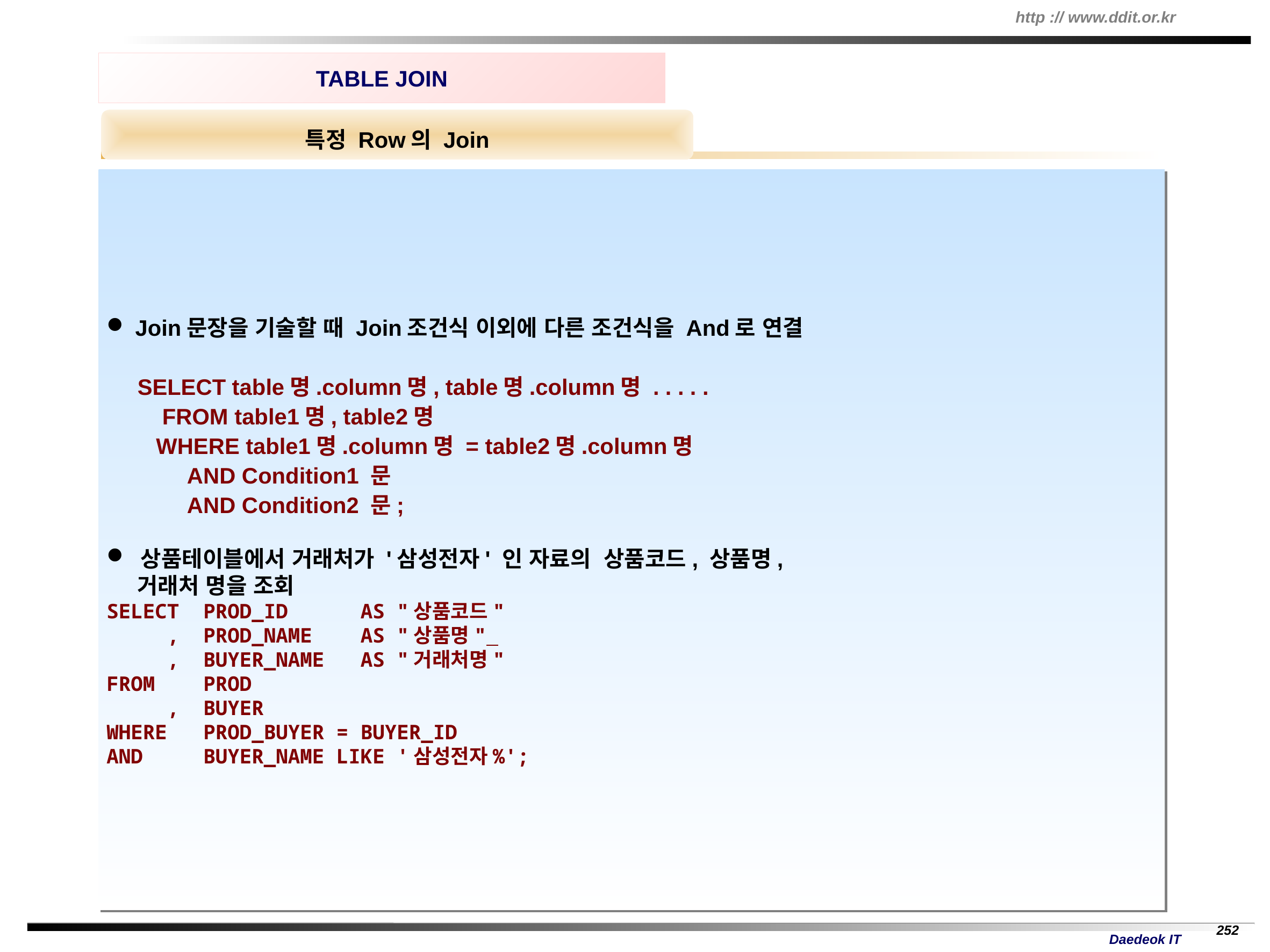

TABLE JOIN
특정 Row의 Join

 Join문장을 기술할 때 Join조건식 이외에 다른 조건식을 And로 연결

     SELECT table명.column명, table명.column명 . . . . .
         FROM table1명, table2명
        WHERE table1명.column명 = table2명.column명
             AND Condition1 문
             AND Condition2 문;

 상품테이블에서 거래처가 '삼성전자' 인 자료의  상품코드, 상품명,
    거래처 명을 조회
SELECT  PROD_ID      AS "상품코드"
     ,  PROD_NAME    AS "상품명"
     ,  BUYER_NAME   AS "거래처명"
FROM    PROD
     ,  BUYER
WHERE   PROD_BUYER = BUYER_ID
AND     BUYER_NAME LIKE '삼성전자%';